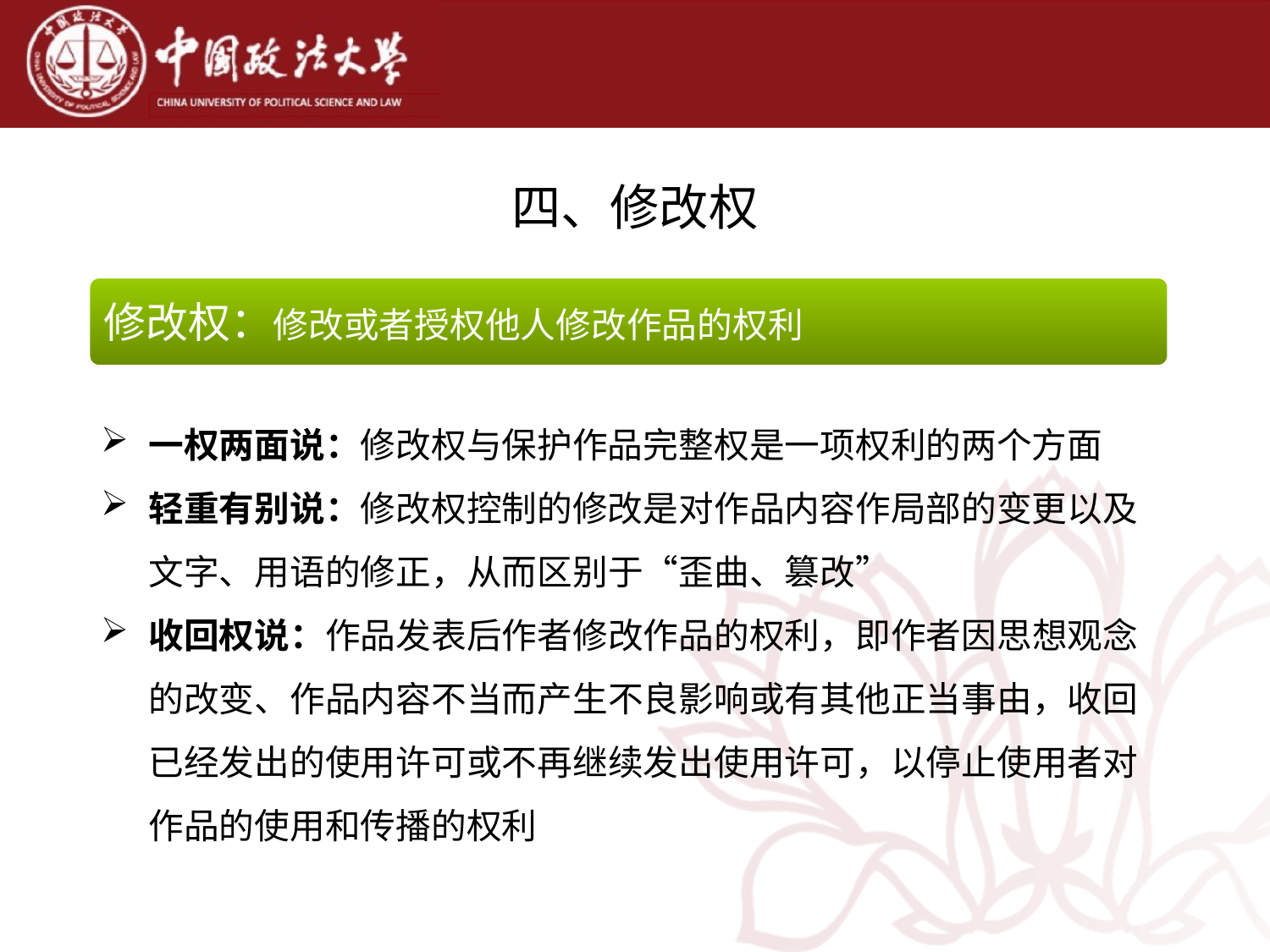

# 四、修改权

修改权：修改或者授权他人修改作品的权利
一权两面说：修改权与保护作品完整权是一项权利的两个方面
轻重有别说：修改权控制的修改是对作品内容作局部的变更以及文字、用语的修正，从而区别于“歪曲、篡改”
收回权说：作品发表后作者修改作品的权利，即作者因思想观念的改变、作品内容不当而产生不良影响或有其他正当事由，收回已经发出的使用许可或不再继续发出使用许可，以停止使用者对作品的使用和传播的权利